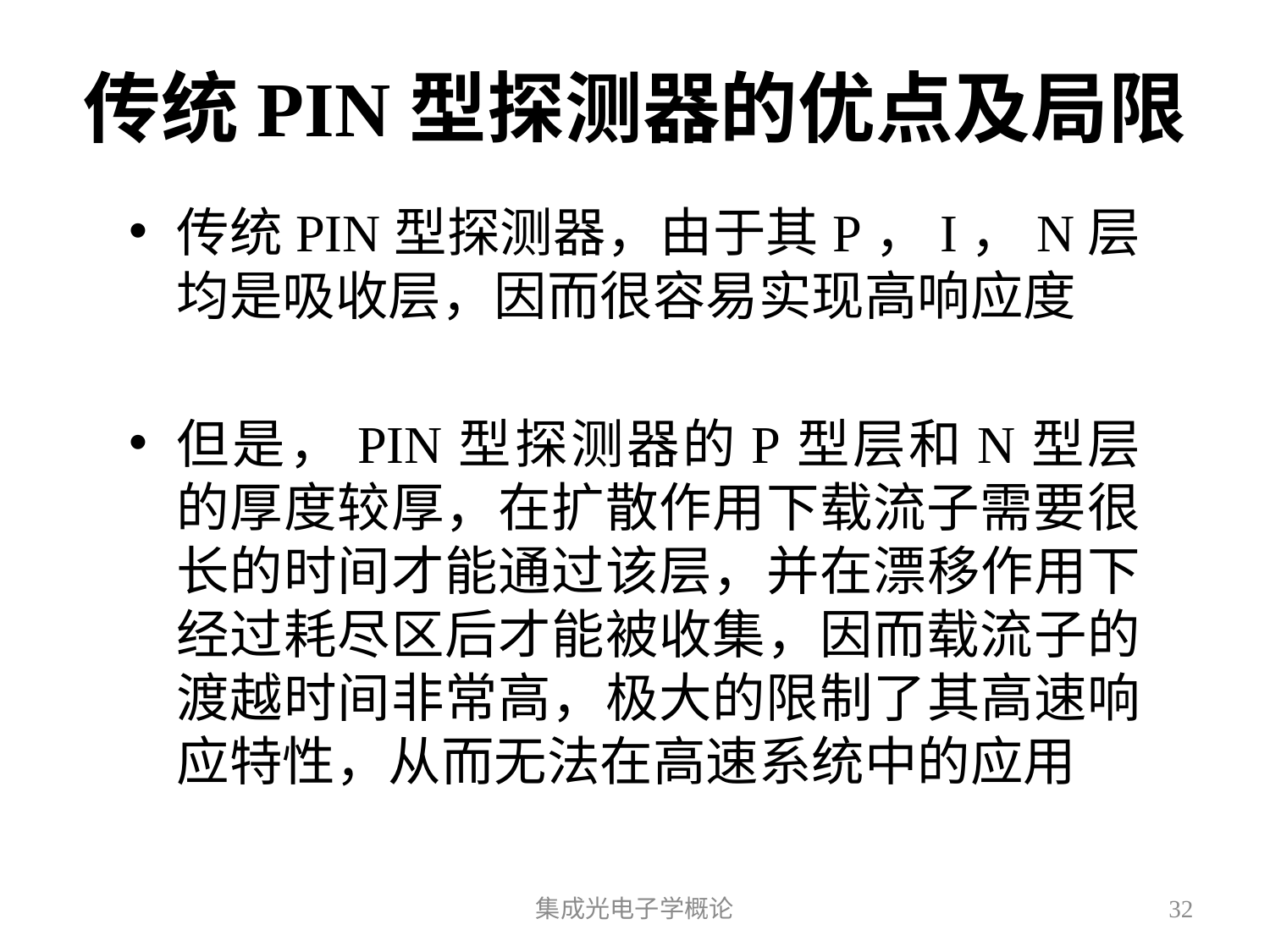

# 传统PIN型探测器的优点及局限
传统PIN型探测器，由于其P，I，N层均是吸收层，因而很容易实现高响应度

但是，PIN型探测器的P型层和N型层的厚度较厚，在扩散作用下载流子需要很长的时间才能通过该层，并在漂移作用下经过耗尽区后才能被收集，因而载流子的渡越时间非常高，极大的限制了其高速响应特性，从而无法在高速系统中的应用
集成光电子学概论
32